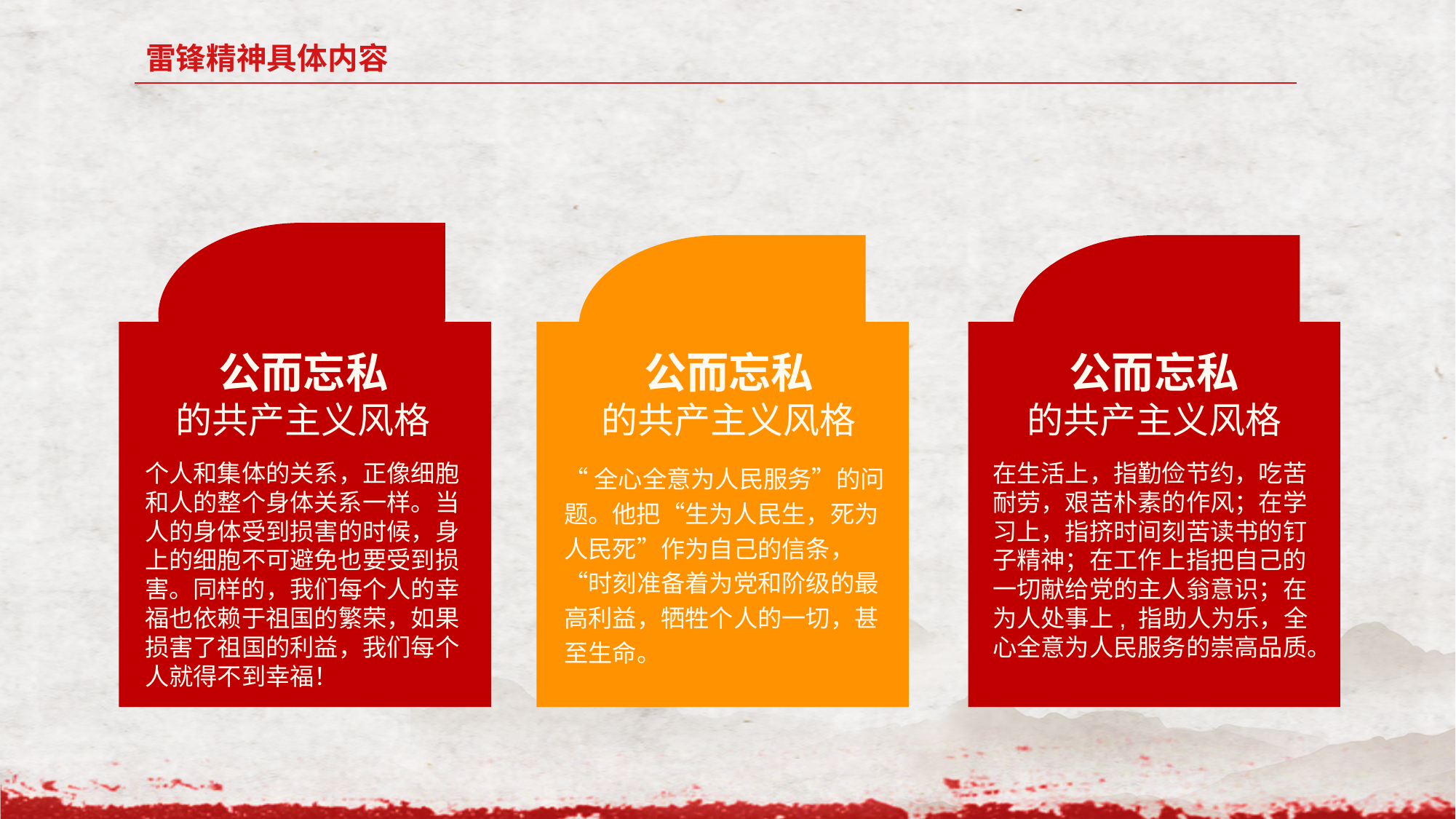

雷锋精神具体内容

公而忘私
的共产主义风格
个人和集体的关系，正像细胞和人的整个身体关系一样。当人的身体受到损害的时候，身上的细胞不可避免也要受到损害。同样的，我们每个人的幸福也依赖于祖国的繁荣，如果损害了祖国的利益，我们每个人就得不到幸福！

公而忘私
的共产主义风格
“全心全意为人民服务”的问题。他把“生为人民生，死为人民死”作为自己的信条，“时刻准备着为党和阶级的最高利益，牺牲个人的一切，甚至生命。

公而忘私
的共产主义风格
在生活上，指勤俭节约，吃苦耐劳，艰苦朴素的作风；在学习上，指挤时间刻苦读书的钉子精神；在工作上指把自己的一切献给党的主人翁意识；在为人处事上, 指助人为乐，全心全意为人民服务的崇高品质。